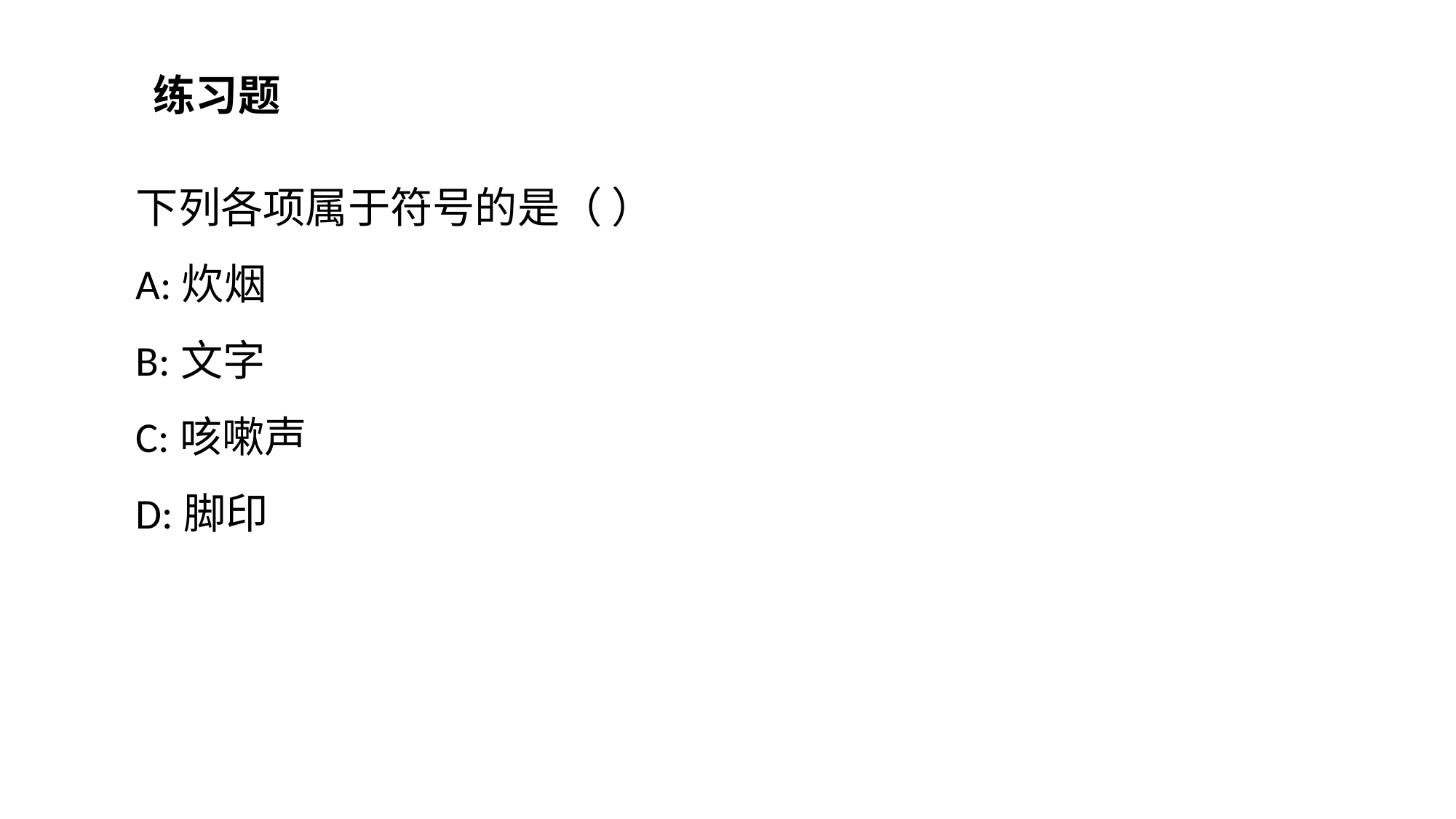

练习题
下列各项属于符号的是（ ）
A:炊烟
B:文字
C:咳嗽声
D:脚印